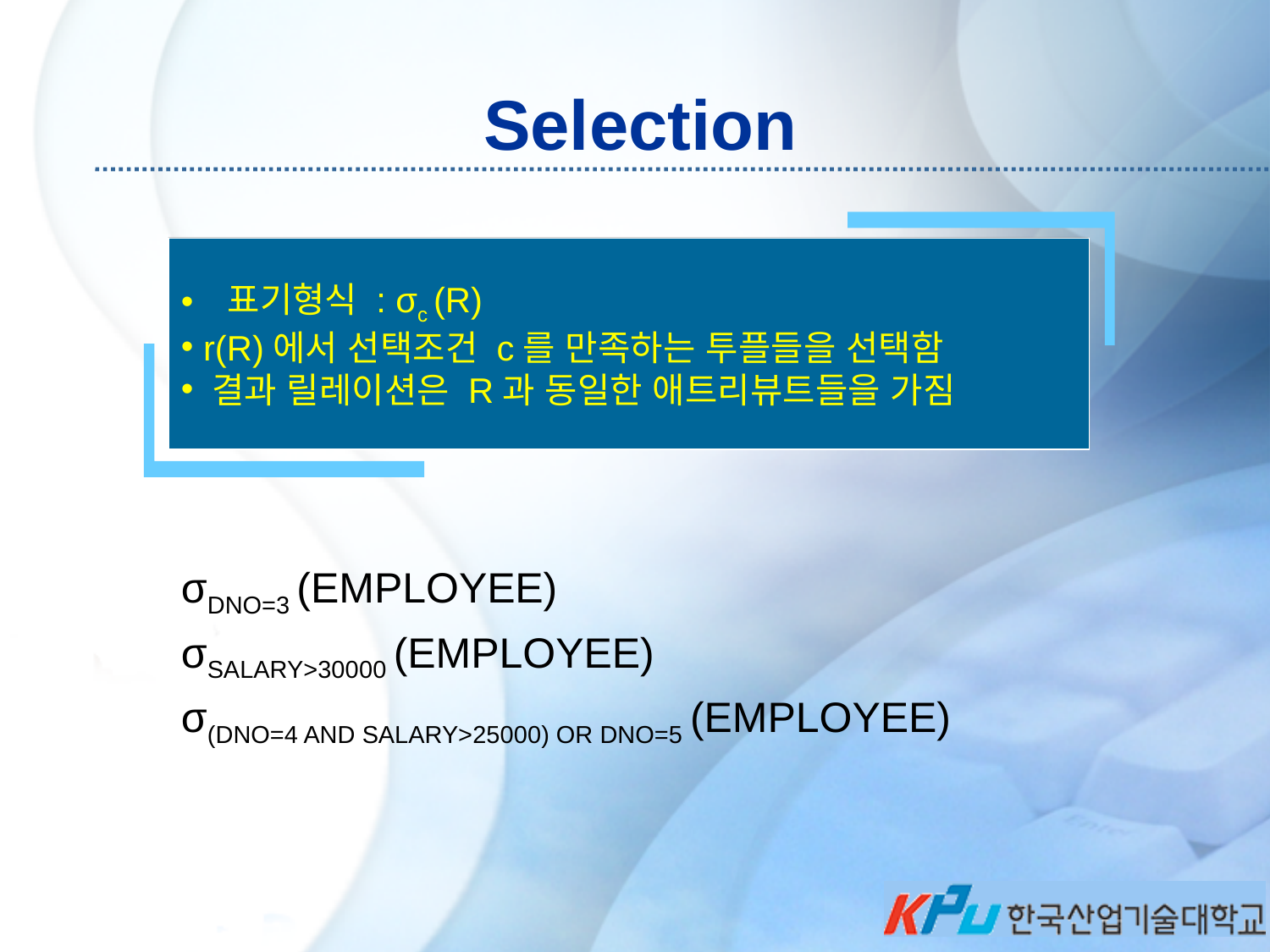

# Selection

 표기형식 : σc (R)
 r(R)에서 선택조건 c를 만족하는 투플들을 선택함
 결과 릴레이션은 R과 동일한 애트리뷰트들을 가짐

σDNO=3 (EMPLOYEE)
σSALARY>30000 (EMPLOYEE)
σ(DNO=4 AND SALARY>25000) OR DNO=5 (EMPLOYEE)